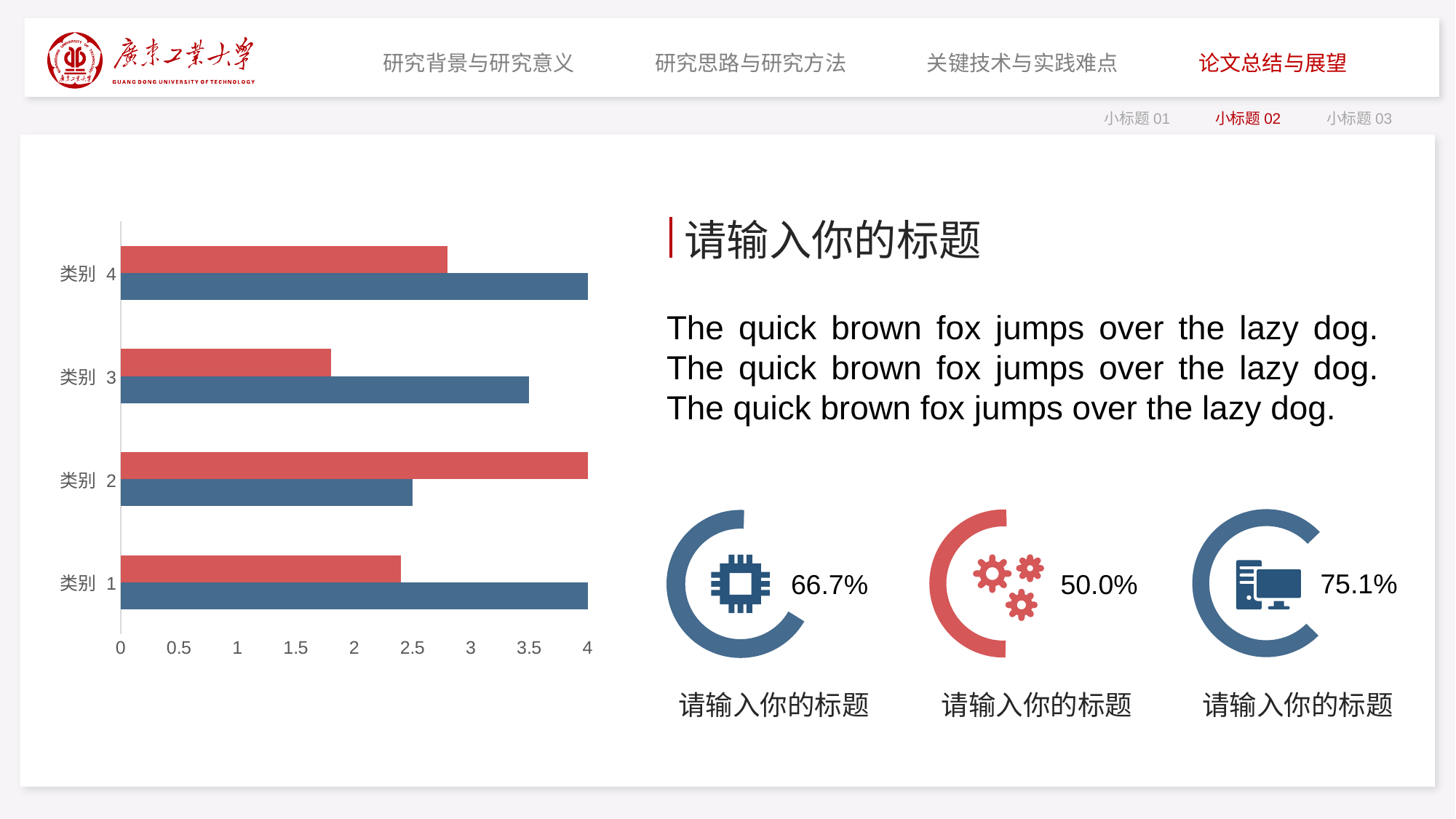

研究背景与研究意义
研究思路与研究方法
关键技术与实践难点
论文总结与展望
小标题01
小标题02
小标题03
请输入你的标题

### Chart

| Category | 系列 1 | 系列 2 |
|---|---|---|
| 类别 1 | 4.3 | 2.4 |
| 类别 2 | 2.5 | 4.4 |
| 类别 3 | 3.5 | 1.8 |
| 类别 4 | 4.5 | 2.8 |
The quick brown fox jumps over the lazy dog. The quick brown fox jumps over the lazy dog. The quick brown fox jumps over the lazy dog.

50.0%

75.1%

66.7%
请输入你的标题
请输入你的标题
请输入你的标题
28